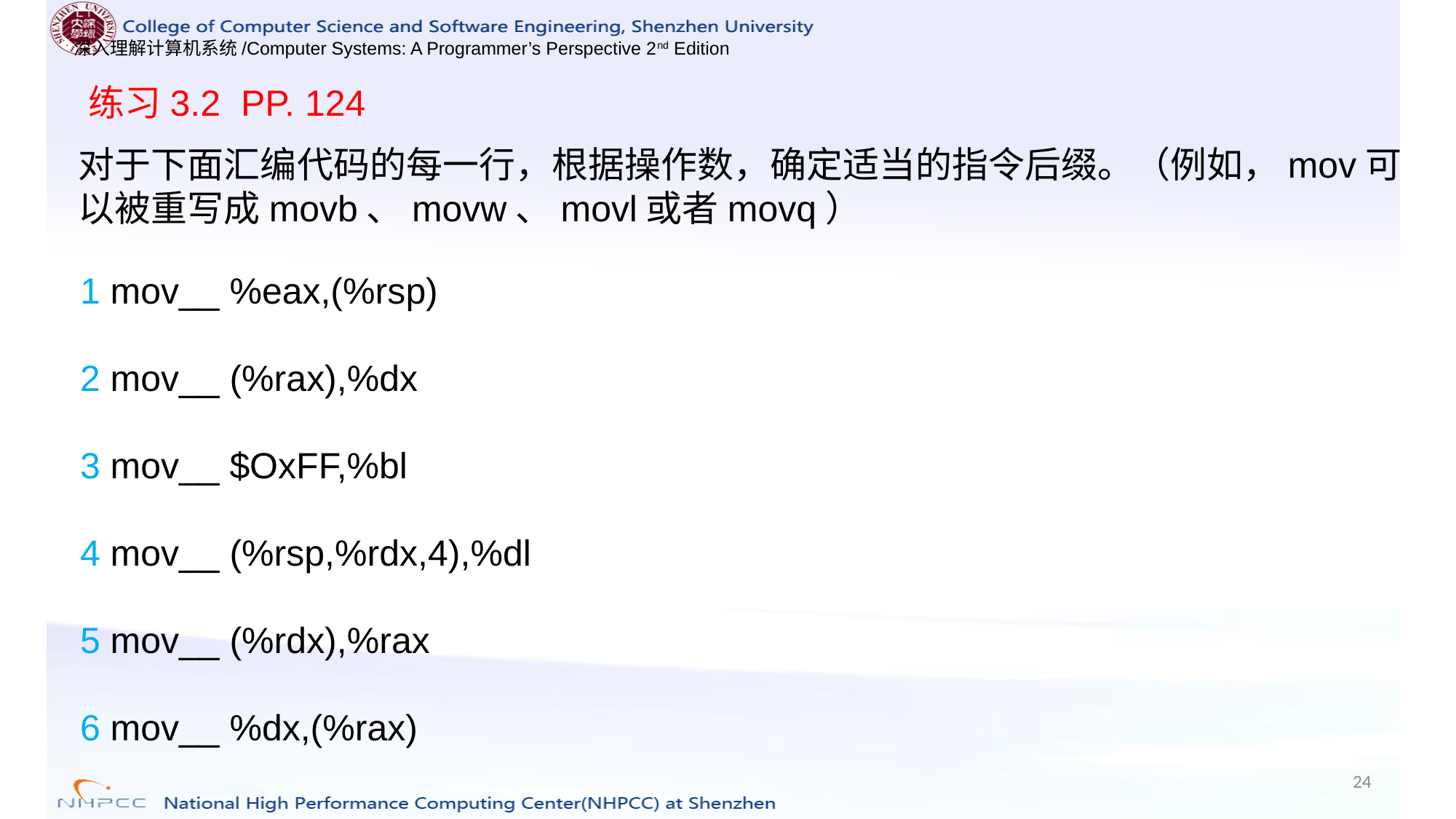

练习3.2  PP. 124
对于下面汇编代码的每一行，根据操作数，确定适当的指令后缀。（例如，mov可以被重写成movb、movw、movl或者movq）
1 mov__ %eax,(%rsp)

2 mov__ (%rax),%dx

3 mov__ $OxFF,%bl

4 mov__ (%rsp,%rdx,4),%dl

5 mov__ (%rdx),%rax

6 mov__ %dx,(%rax)
24